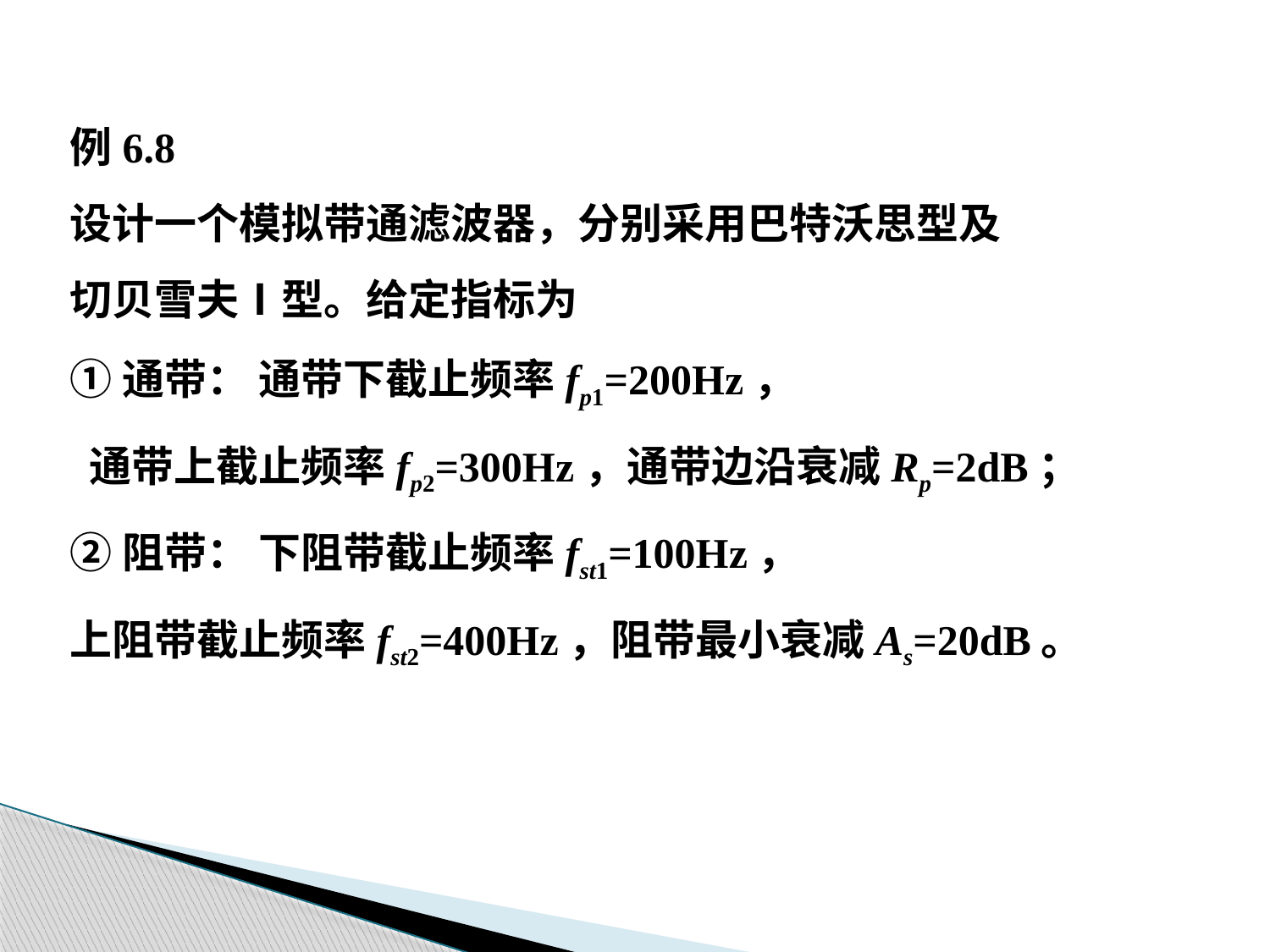

例6.8
设计一个模拟带通滤波器，分别采用巴特沃思型及
切贝雪夫Ⅰ型。给定指标为
①通带： 通带下截止频率fp1=200Hz，
 通带上截止频率fp2=300Hz，通带边沿衰减Rp=2dB；
②阻带： 下阻带截止频率fst1=100Hz，
上阻带截止频率fst2=400Hz，阻带最小衰减As=20dB。